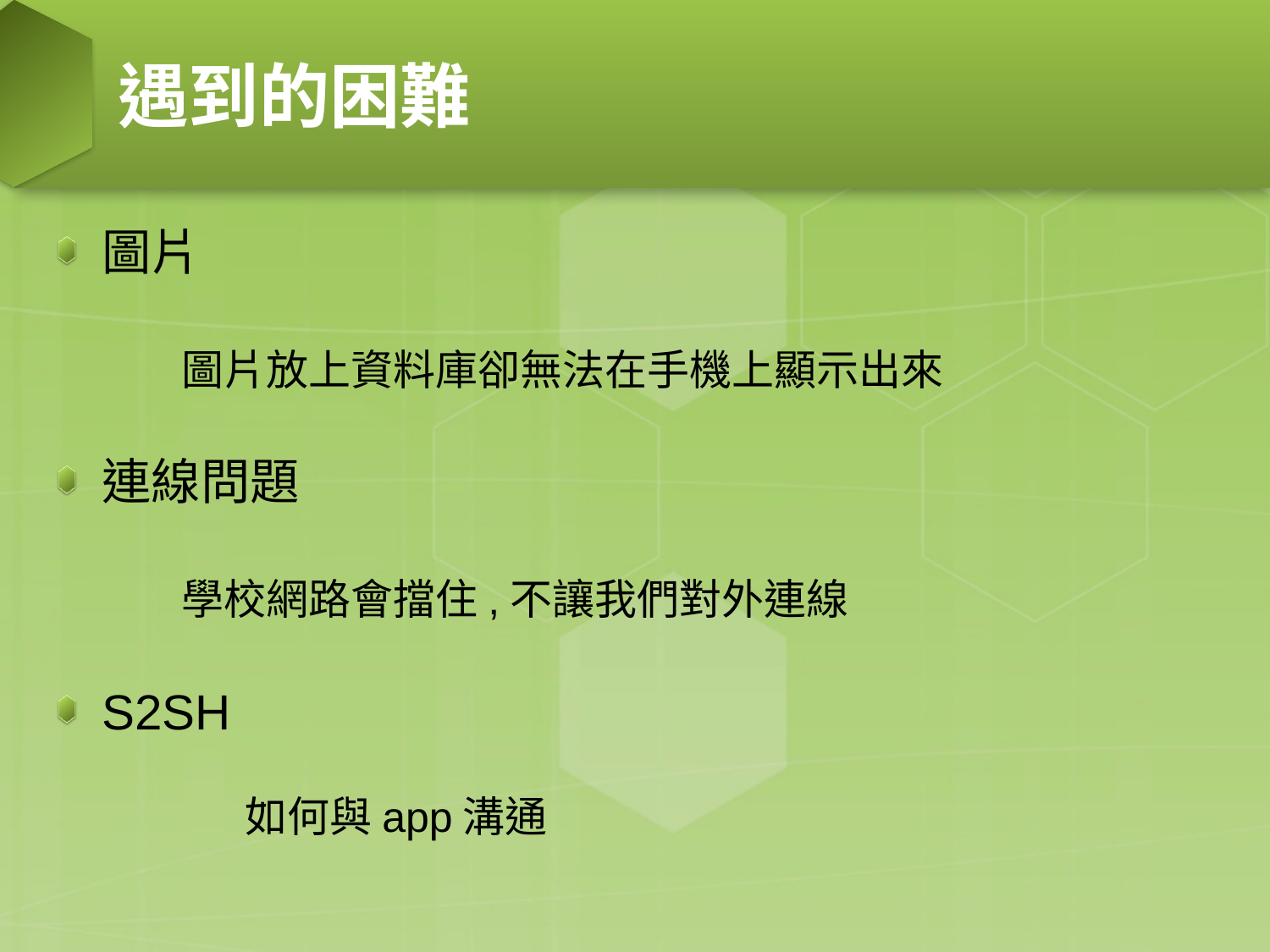

# 遇到的困難
圖片

	圖片放上資料庫卻無法在手機上顯示出來

連線問題

	學校網路會擋住,不讓我們對外連線

S2SH

	如何與app溝通